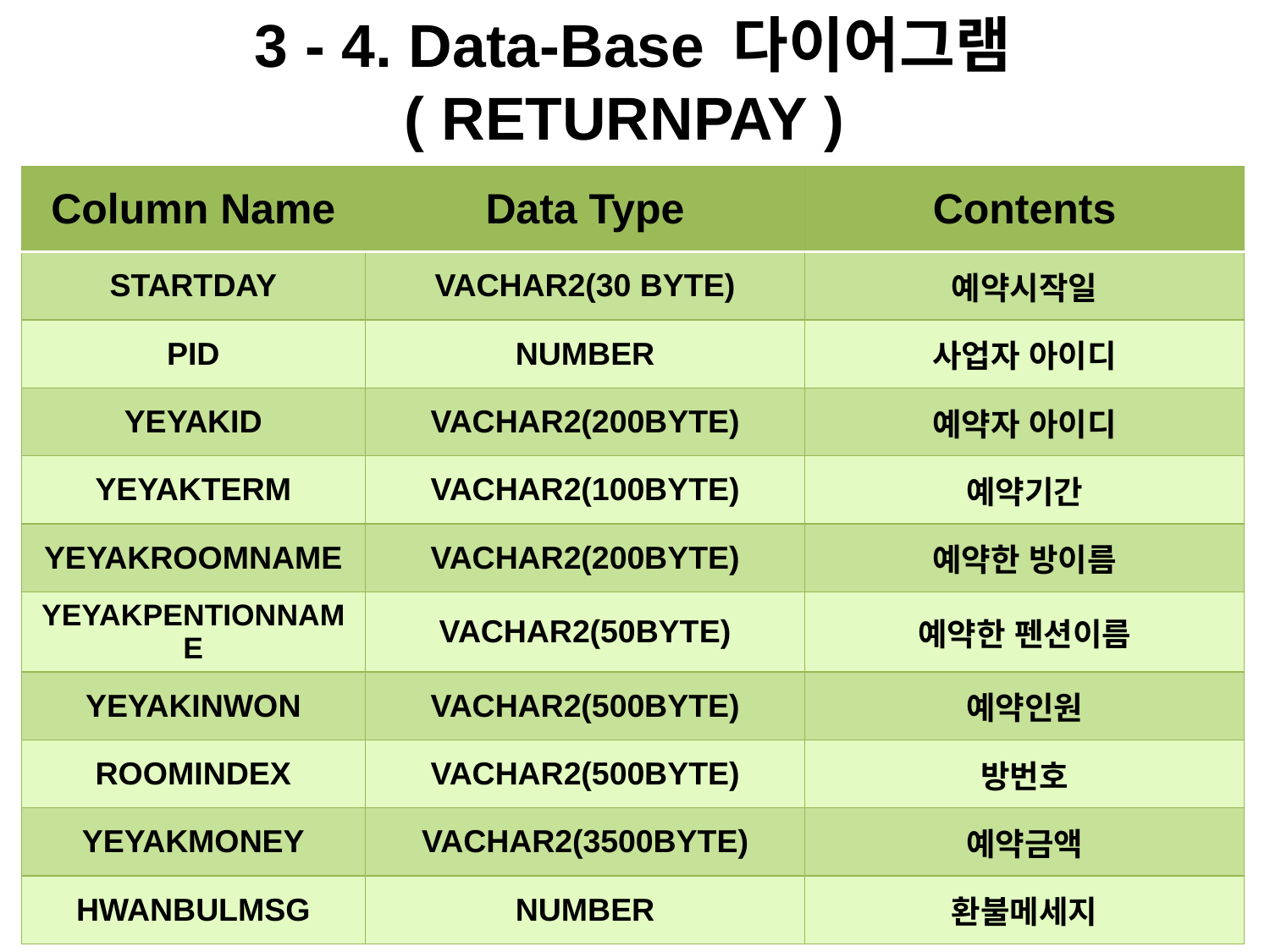

# 3 - 4. Data-Base 다이어그램 ( RETURNPAY )
| Column Name | Data Type | Contents |
| --- | --- | --- |
| STARTDAY | VACHAR2(30 BYTE) | 예약시작일 |
| PID | NUMBER | 사업자 아이디 |
| YEYAKID | VACHAR2(200BYTE) | 예약자 아이디 |
| YEYAKTERM | VACHAR2(100BYTE) | 예약기간 |
| YEYAKROOMNAME | VACHAR2(200BYTE) | 예약한 방이름 |
| YEYAKPENTIONNAME | VACHAR2(50BYTE) | 예약한 펜션이름 |
| YEYAKINWON | VACHAR2(500BYTE) | 예약인원 |
| ROOMINDEX | VACHAR2(500BYTE) | 방번호 |
| YEYAKMONEY | VACHAR2(3500BYTE) | 예약금액 |
| HWANBULMSG | NUMBER | 환불메세지 |